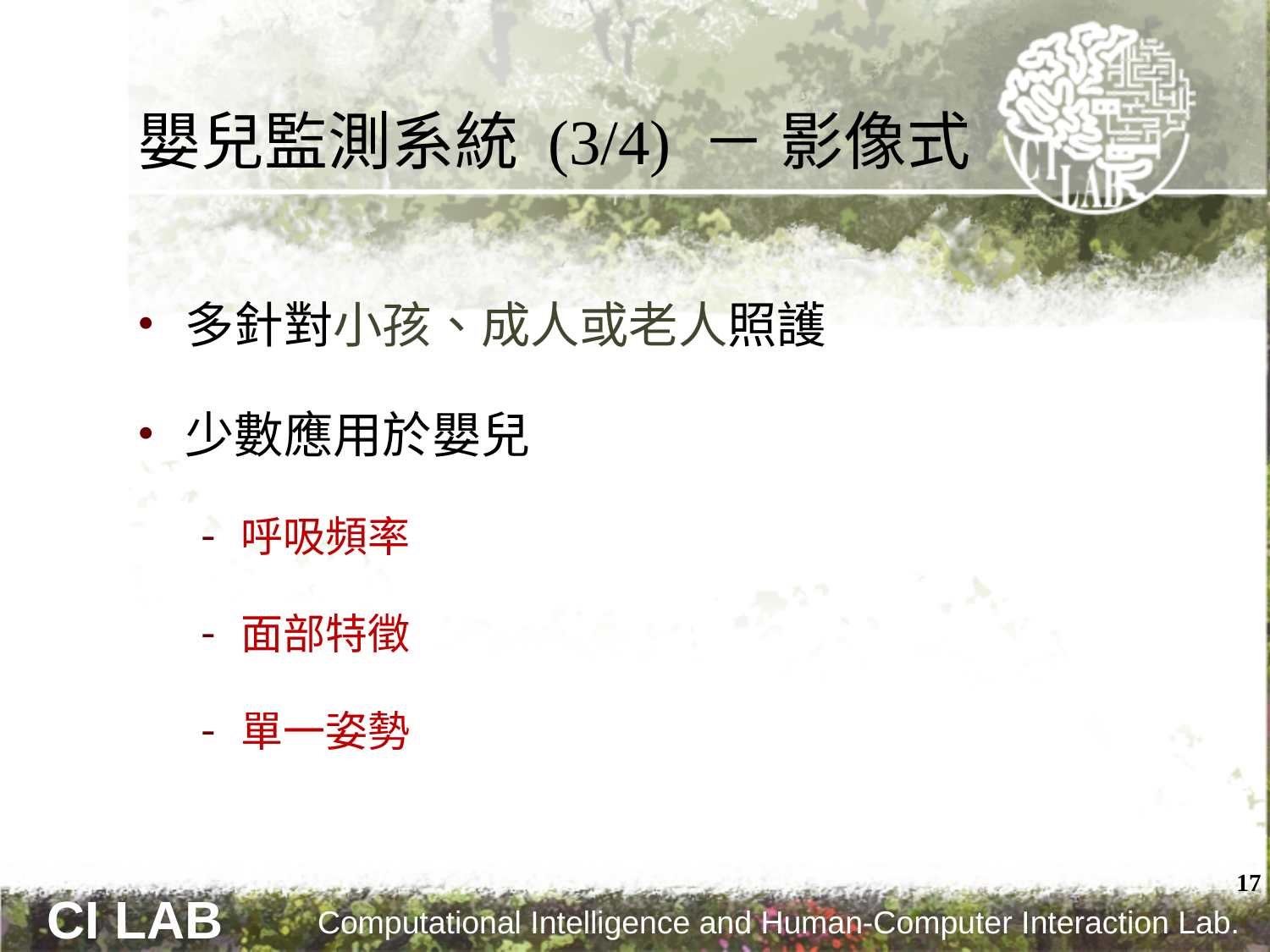

# 嬰兒監測系統 (3/4) － 影像式
多針對小孩、成人或老人照護
少數應用於嬰兒
呼吸頻率
面部特徵
單一姿勢
17